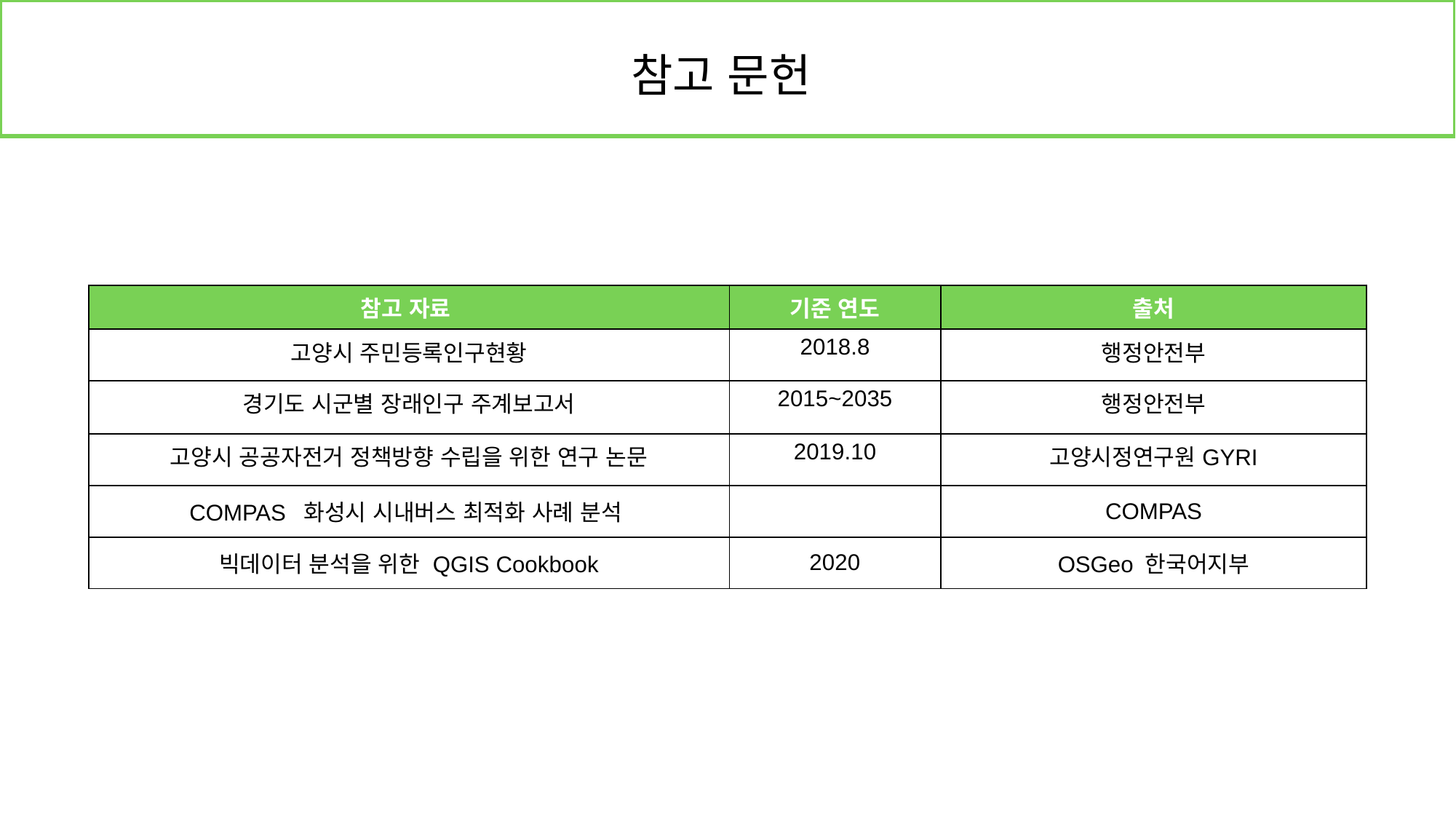

참고 문헌

| 참고 자료 | 기준 연도 | 출처 |
| --- | --- | --- |
| 고양시 주민등록인구현황 | 2018.8 | 행정안전부 |
| 경기도 시군별 장래인구 주계보고서 | 2015~2035 | 행정안전부 |
| 고양시 공공자전거 정책방향 수립을 위한 연구 논문 | 2019.10 | 고양시정연구원GYRI |
| COMPAS 화성시 시내버스 최적화 사례 분석 |  | COMPAS |
| 빅데이터 분석을 위한 QGIS Cookbook | 2020 | OSGeo 한국어지부 |